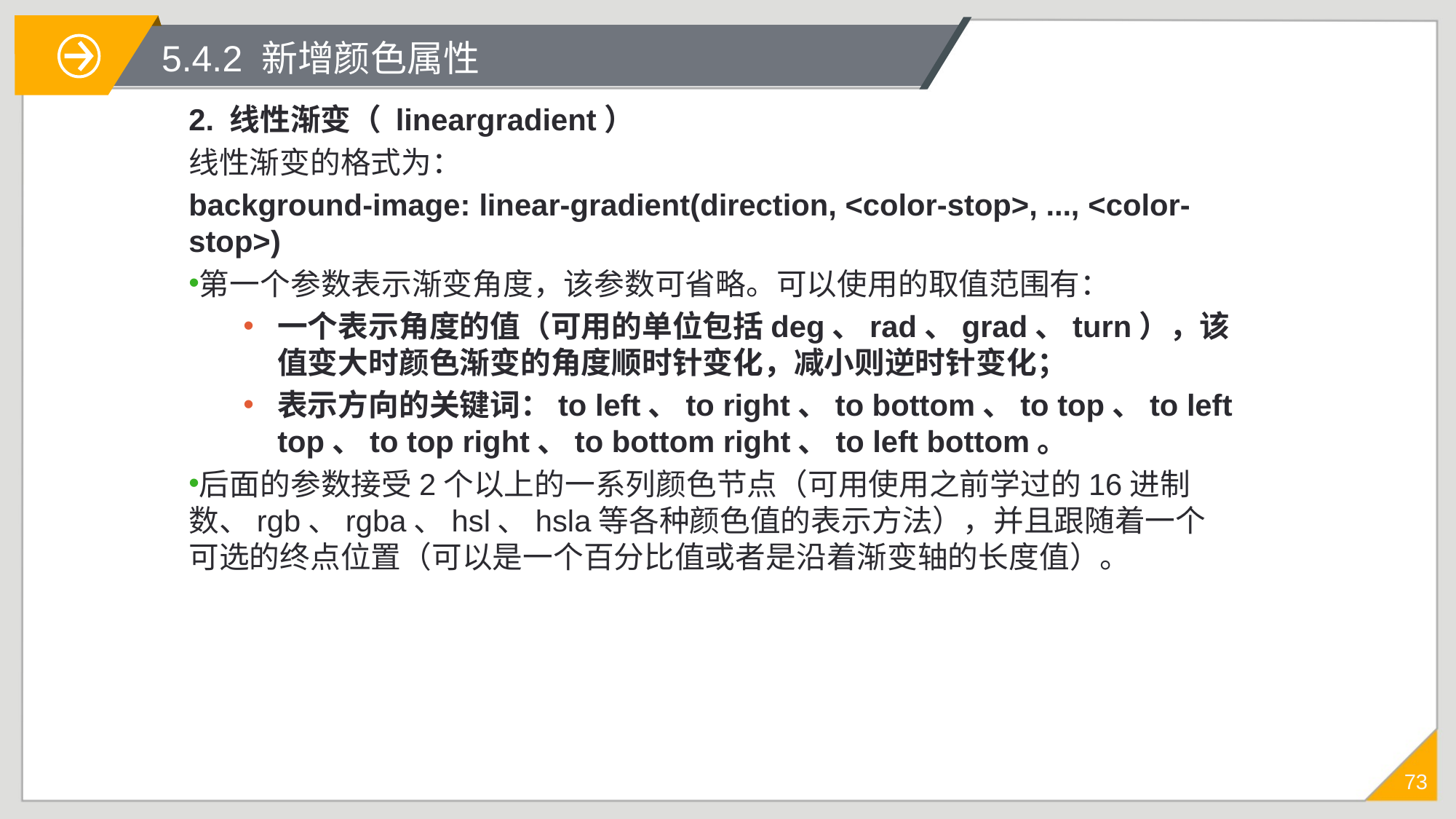

# 5.4.2 新增颜色属性
2. 线性渐变（ linear­gradient）
线性渐变的格式为：
background-image: linear-gradient(direction, <color-stop>, ..., <color-stop>)
第一个参数表示渐变角度，该参数可省略。可以使用的取值范围有：
一个表示角度的值（可用的单位包括deg、rad、grad、turn），该值变大时颜色渐变的角度顺时针变化，减小则逆时针变化；
表示方向的关键词：to left、to right、to bottom、to top、to left top、to top right、to bottom right、to left bottom。
后面的参数接受2个以上的一系列颜色节点（可用使用之前学过的16进制数、rgb、rgba、hsl、hsla等各种颜色值的表示方法），并且跟随着一个可选的终点位置（可以是一个百分比值或者是沿着渐变轴的长度值）。